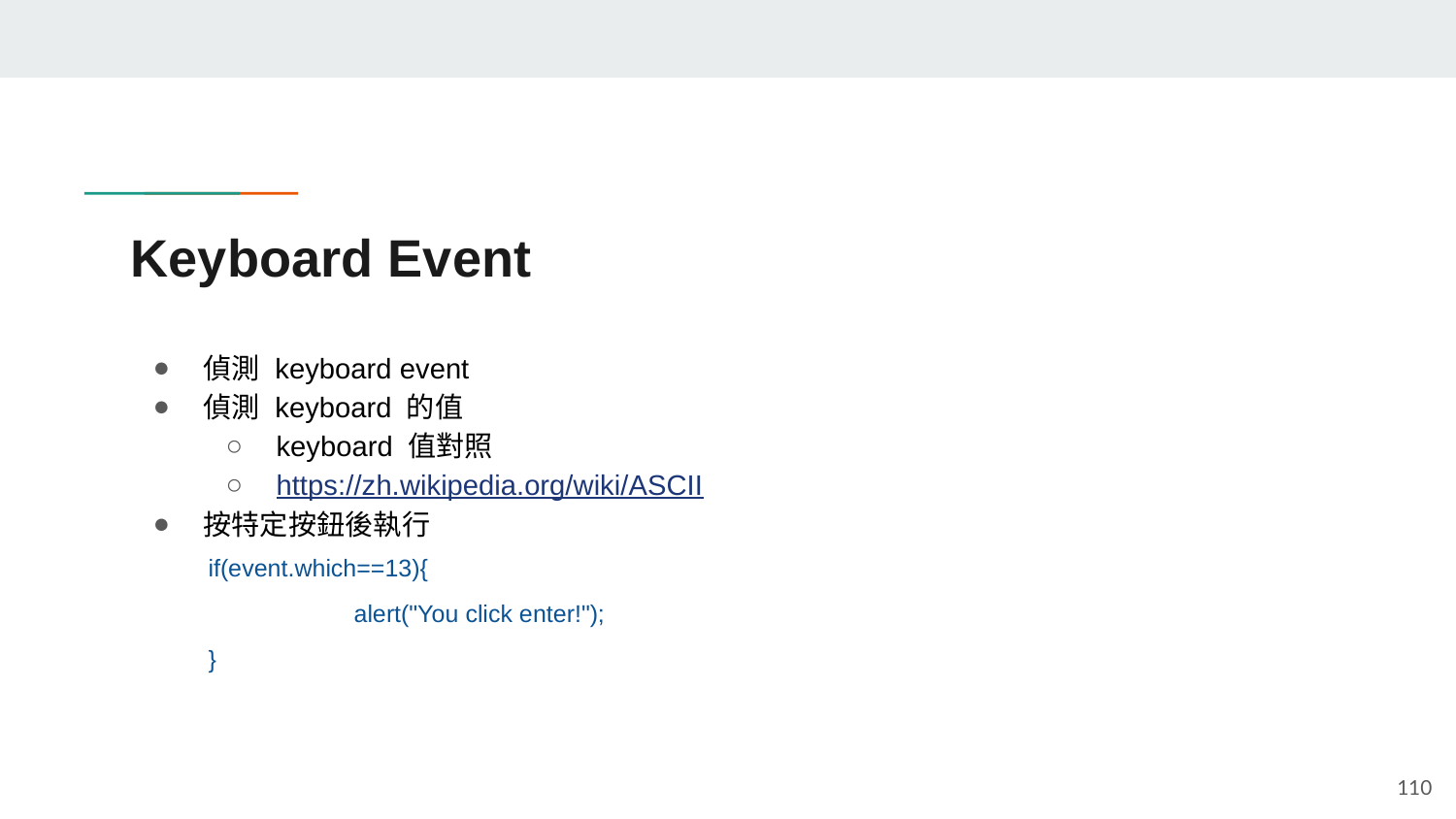

# Keyboard Event
偵測 keyboard event
偵測 keyboard 的值
keyboard 值對照
https://zh.wikipedia.org/wiki/ASCII
按特定按鈕後執行

if(event.which==13){
   	alert("You click enter!");
}
110